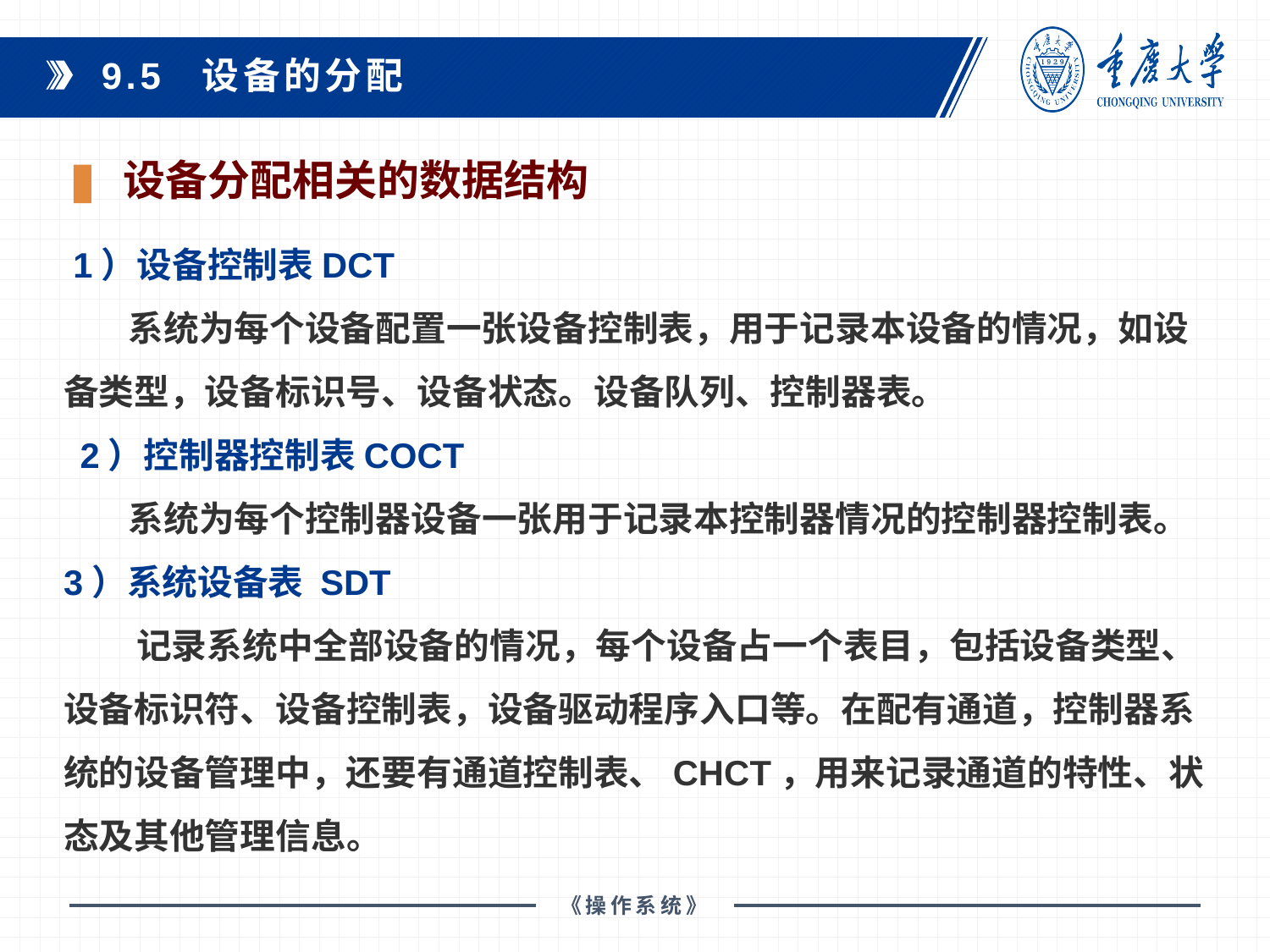

9.5  设备的分配
设备分配相关的数据结构

 1）设备控制表DCT
       系统为每个设备配置一张设备控制表，用于记录本设备的情况，如设备类型，设备标识号、设备状态。设备队列、控制器表。
 2）控制器控制表COCT
       系统为每个控制器设备一张用于记录本控制器情况的控制器控制表。
3）系统设备表 SDT
        记录系统中全部设备的情况，每个设备占一个表目，包括设备类型、设备标识符、设备控制表，设备驱动程序入口等。在配有通道，控制器系统的设备管理中，还要有通道控制表、CHCT，用来记录通道的特性、状态及其他管理信息。